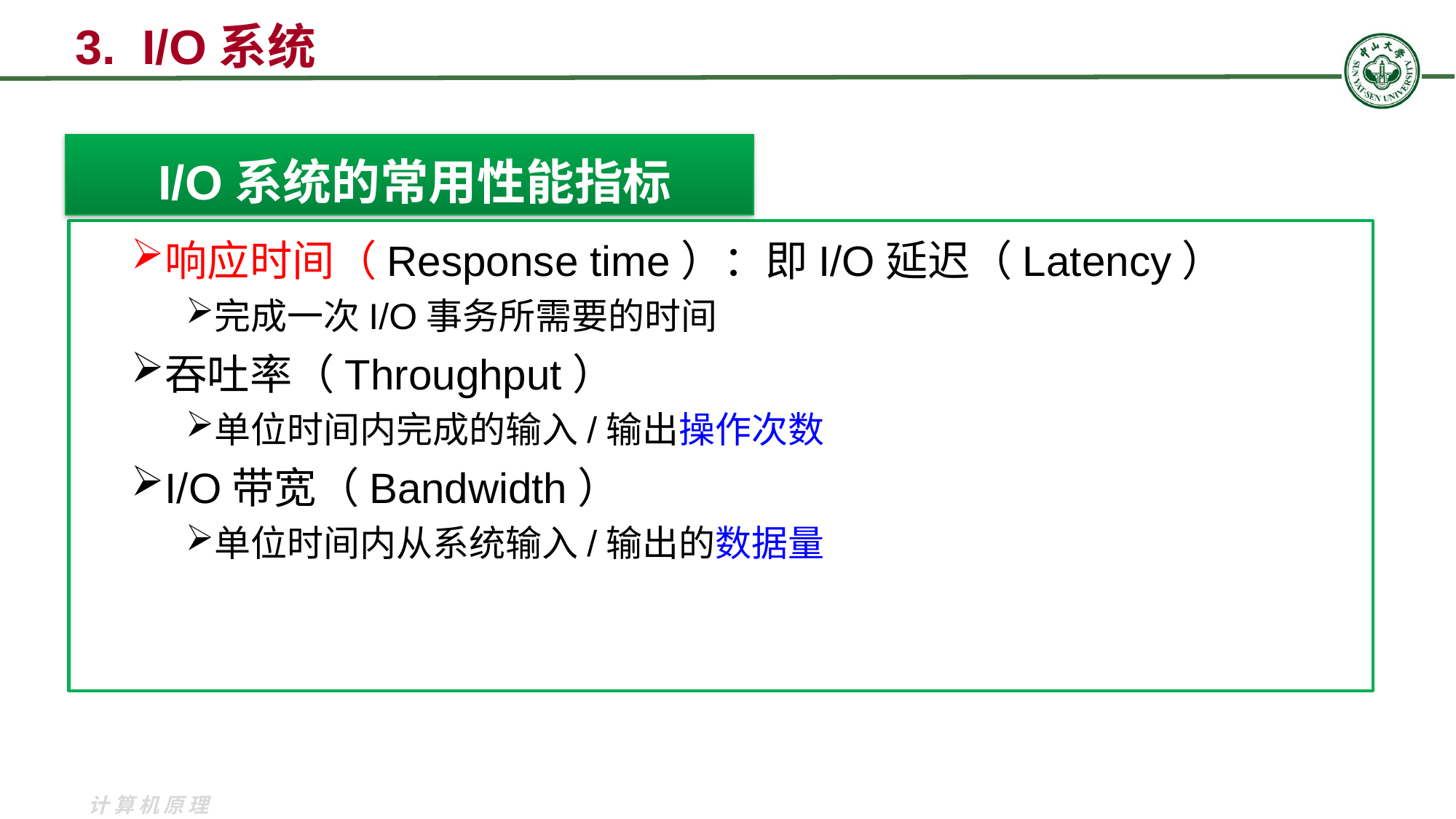

# 3.  I/O系统
I/O系统的常用性能指标
响应时间（Response time）：即I/O延迟（Latency）
完成一次I/O事务所需要的时间
吞吐率（Throughput）
单位时间内完成的输入/输出操作次数
I/O带宽（Bandwidth）
单位时间内从系统输入/输出的数据量